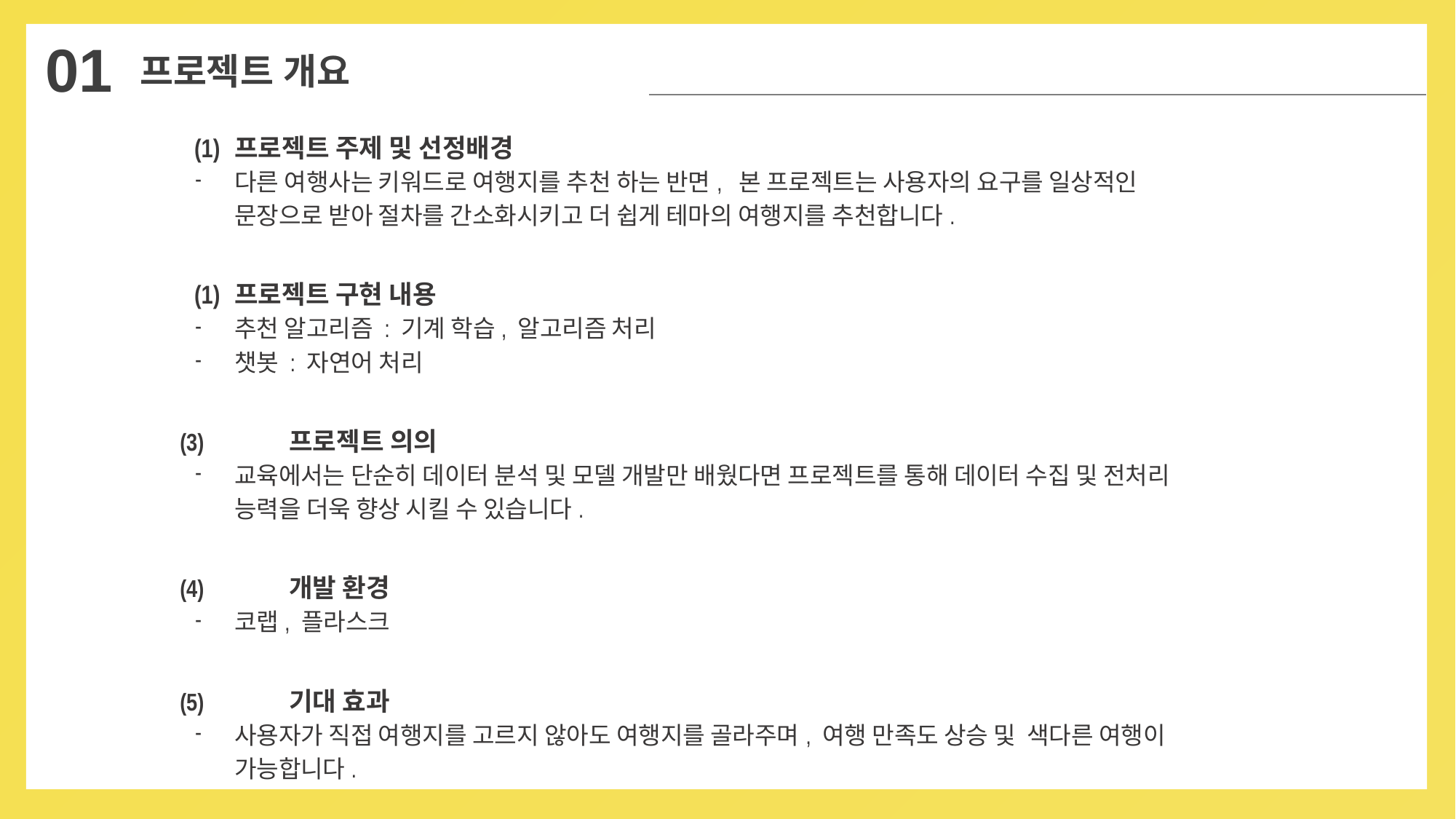

01

01
프로젝트 개요
프로젝트 주제 및 선정배경
다른 여행사는 키워드로 여행지를 추천 하는 반면,  본 프로젝트는 사용자의 요구를 일상적인 문장으로 받아 절차를 간소화시키고 더 쉽게 테마의 여행지를 추천합니다.

프로젝트 구현 내용
추천 알고리즘 : 기계 학습, 알고리즘 처리
챗봇 : 자연어 처리

(3)	프로젝트 의의
교육에서는 단순히 데이터 분석 및 모델 개발만 배웠다면 프로젝트를 통해 데이터 수집 및 전처리 능력을 더욱 향상 시킬 수 있습니다.

(4)	개발 환경
코랩, 플라스크

(5)	기대 효과
사용자가 직접 여행지를 고르지 않아도 여행지를 골라주며, 여행 만족도 상승 및  색다른 여행이 가능합니다.